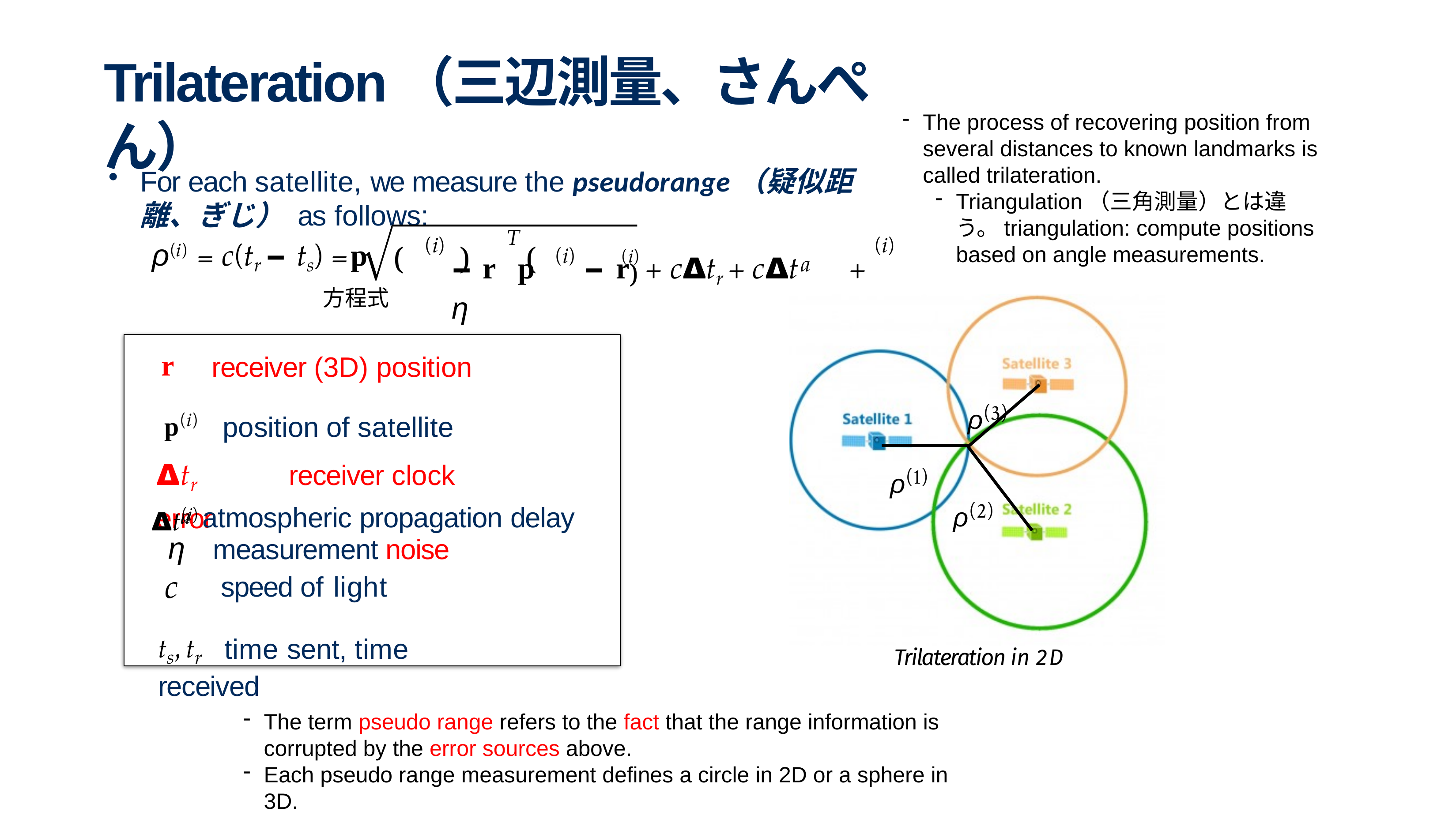

# Trilateration（三辺測量、さんぺん）
The process of recovering position from several distances to known landmarks is called trilateration.
Triangulation（三角測量）とは違う。triangulation: compute positions based on angle measurements.
For each satellite, we measure the pseudorange（疑似距離、ぎじ） as follows:
T

(i)
(i)	(i)
(i)
ρ(i)  = c(tr − ts) =	p
− r	p	− r) + cΔtr + cΔt	+ η
(	)	(
a
方程式

receiver (3D) position  p(i)	position of satellite  Δtr		receiver clock error
r
ρ(3)
ρ(1)
ρ(2)
Δt(i) atmospheric propagation delay
a
measurement noise  speed of light
ts, tr	time sent, time received
η
c
Trilateration in 2D
The term pseudo range refers to the fact that the range information is corrupted by the error sources above.
Each pseudo range measurement defines a circle in 2D or a sphere in 3D.